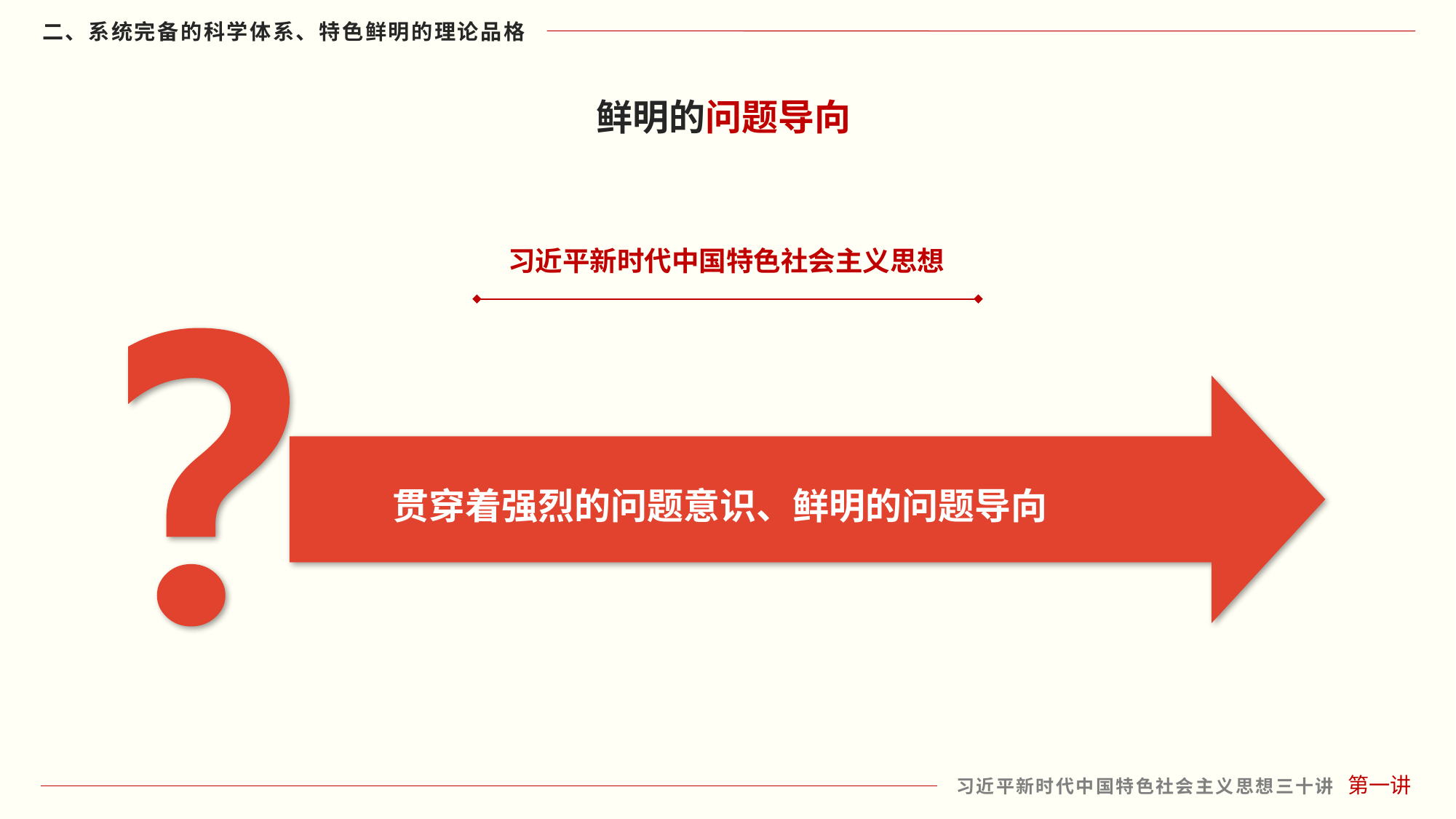

鲜明的问题导向
习近平新时代中国特色社会主义思想

贯穿着强烈的问题意识、鲜明的问题导向